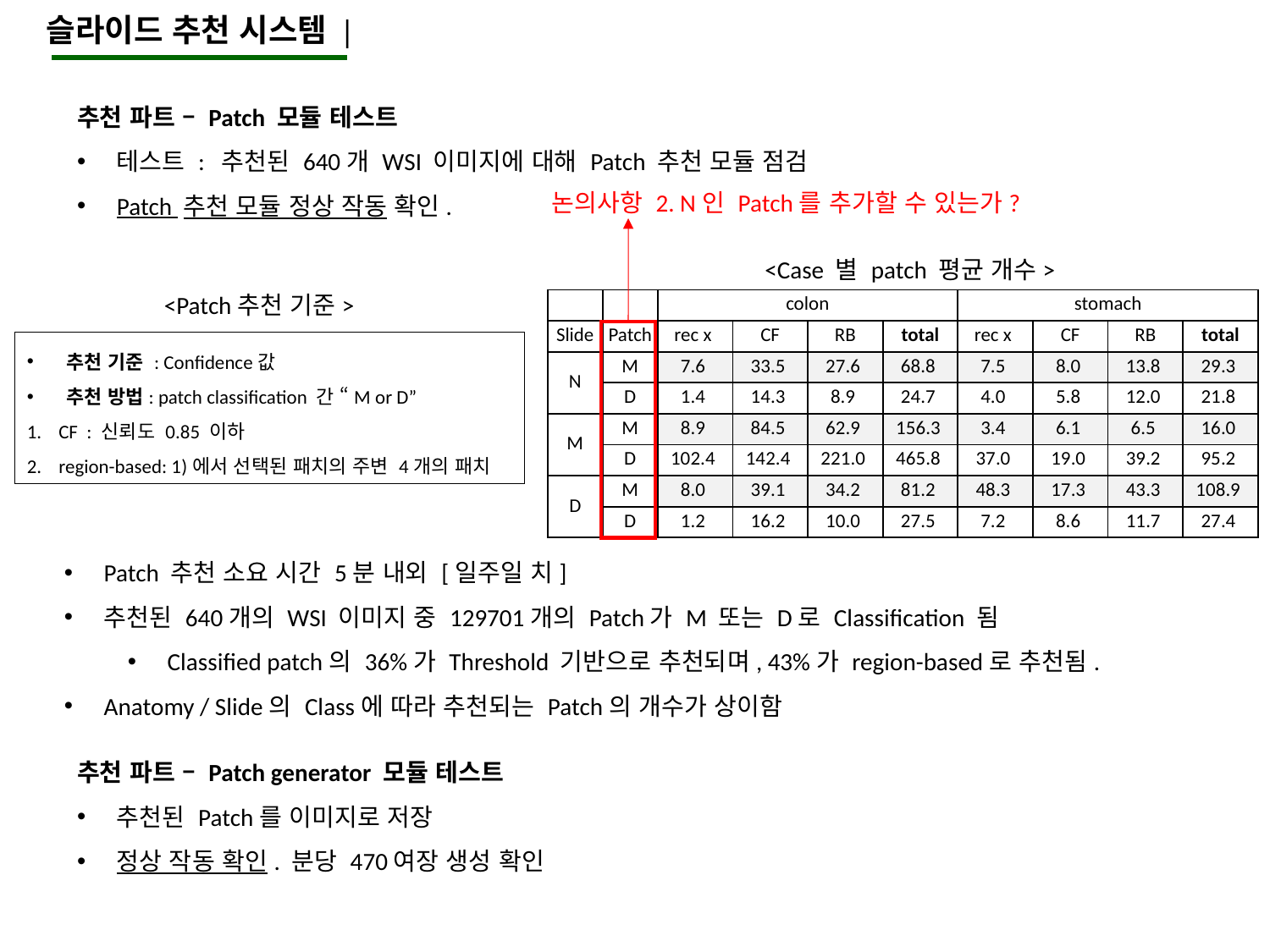

슬라이드 추천 시스템 |
추천 파트 – Patch 모듈 테스트
테스트 :  추천된 640개 WSI 이미지에 대해 Patch 추천 모듈 점검
Patch 추천 모듈 정상 작동 확인.

논의사항 2. N인 Patch를 추가할 수 있는가?
<Case 별 patch 평균 개수>
<Patch추천 기준>

추천 기준 : Confidence값
추천 방법: patch classification 간 “M or D”
CF  : 신뢰도 0.85 이하
region-based: 1)에서 선택된 패치의 주변 4개의 패치
|  |  | colon |  |  |  | stomach |  |  |  |
| --- | --- | --- | --- | --- | --- | --- | --- | --- | --- |
| Slide | Patch | rec x | CF | RB | total | rec x | CF | RB | total |
| N | M | 7.6 | 33.5 | 27.6 | 68.8 | 7.5 | 8.0 | 13.8 | 29.3 |
|  | D | 1.4 | 14.3 | 8.9 | 24.7 | 4.0 | 5.8 | 12.0 | 21.8 |
| M | M | 8.9 | 84.5 | 62.9 | 156.3 | 3.4 | 6.1 | 6.5 | 16.0 |
|  | D | 102.4 | 142.4 | 221.0 | 465.8 | 37.0 | 19.0 | 39.2 | 95.2 |
| D | M | 8.0 | 39.1 | 34.2 | 81.2 | 48.3 | 17.3 | 43.3 | 108.9 |
|  | D | 1.2 | 16.2 | 10.0 | 27.5 | 7.2 | 8.6 | 11.7 | 27.4 |

Patch 추천 소요 시간 5분 내외 [일주일 치]
추천된 640개의 WSI 이미지 중 129701개의 Patch가 M 또는 D로 Classification 됨
Classified patch의 36%가 Threshold 기반으로 추천되며, 43%가 region-based로 추천됨.
Anatomy / Slide의 Class에 따라 추천되는 Patch의 개수가 상이함
추천 파트 – Patch generator 모듈 테스트
추천된 Patch를 이미지로 저장
정상 작동 확인. 분당 470여장 생성 확인